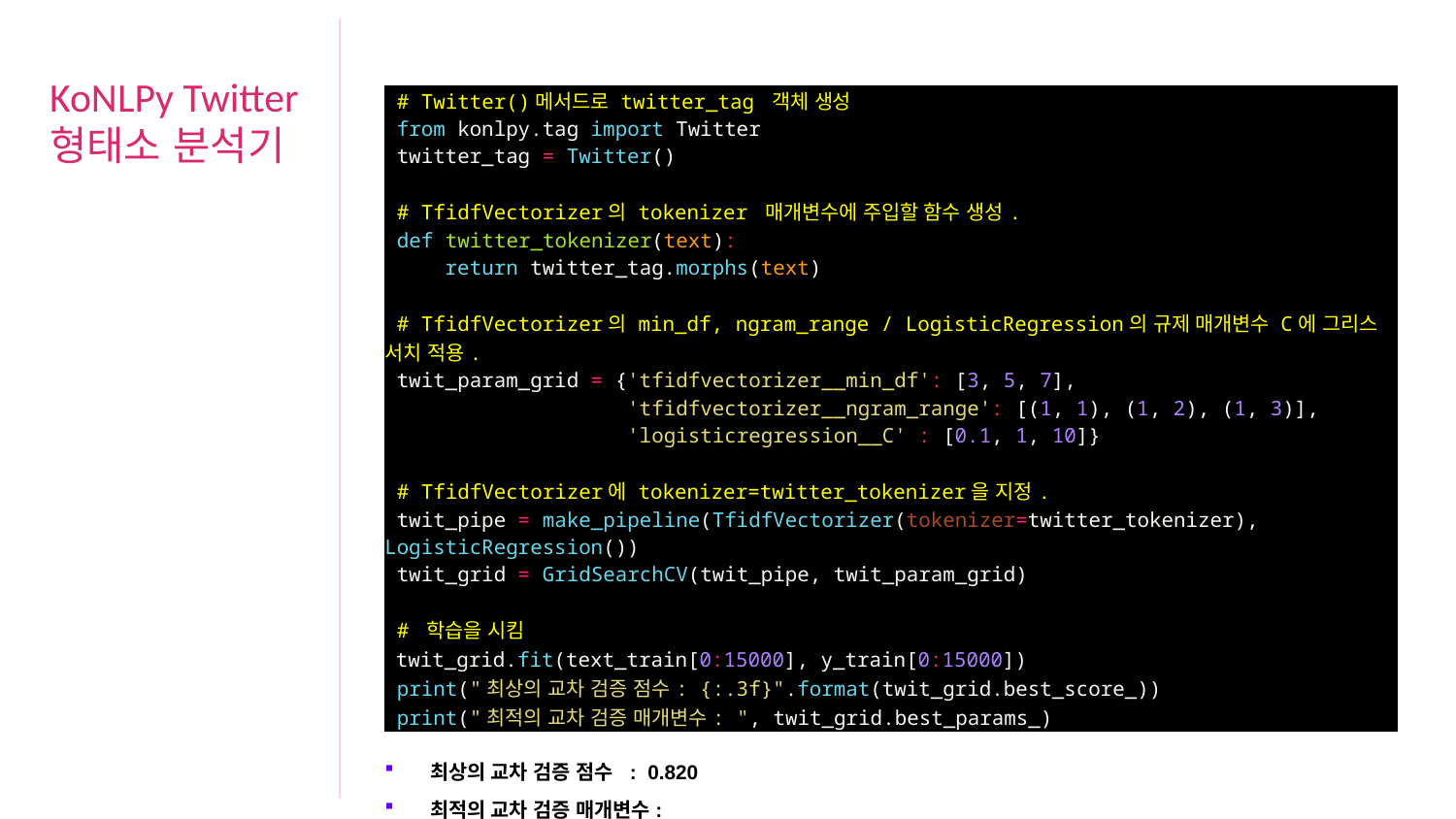

KoNLPy Twitter 형태소 분석기
| # Twitter()메서드로 twitter\_tag 객체 생성 from konlpy.tag import Twitter twitter\_tag = Twitter() # TfidfVectorizer의 tokenizer 매개변수에 주입할 함수 생성. def twitter\_tokenizer(text): return twitter\_tag.morphs(text) # TfidfVectorizer의 min\_df, ngram\_range / LogisticRegression의 규제 매개변수 C에 그리스 서치 적용. twit\_param\_grid = {'tfidfvectorizer\_\_min\_df': [3, 5, 7], 'tfidfvectorizer\_\_ngram\_range': [(1, 1), (1, 2), (1, 3)], 'logisticregression\_\_C' : [0.1, 1, 10]} # TfidfVectorizer에 tokenizer=twitter\_tokenizer을 지정. twit\_pipe = make\_pipeline(TfidfVectorizer(tokenizer=twitter\_tokenizer), LogisticRegression()) twit\_grid = GridSearchCV(twit\_pipe, twit\_param\_grid) # 학습을 시킴 twit\_grid.fit(text\_train[0:15000], y\_train[0:15000]) print("최상의 교차 검증 점수: {:.3f}".format(twit\_grid.best\_score\_)) print("최적의 교차 검증 매개변수: ", twit\_grid.best\_params\_) |
| --- |
| 최상의 교차 검증 점수 : 0.820 최적의 교차 검증 매개변수: {'logisticregression\_\_C': 1, 'tfidfvectorizer\_\_min\_df': 3, 'tfidfvectorizer\_\_ngram\_range': (1, 3)} |